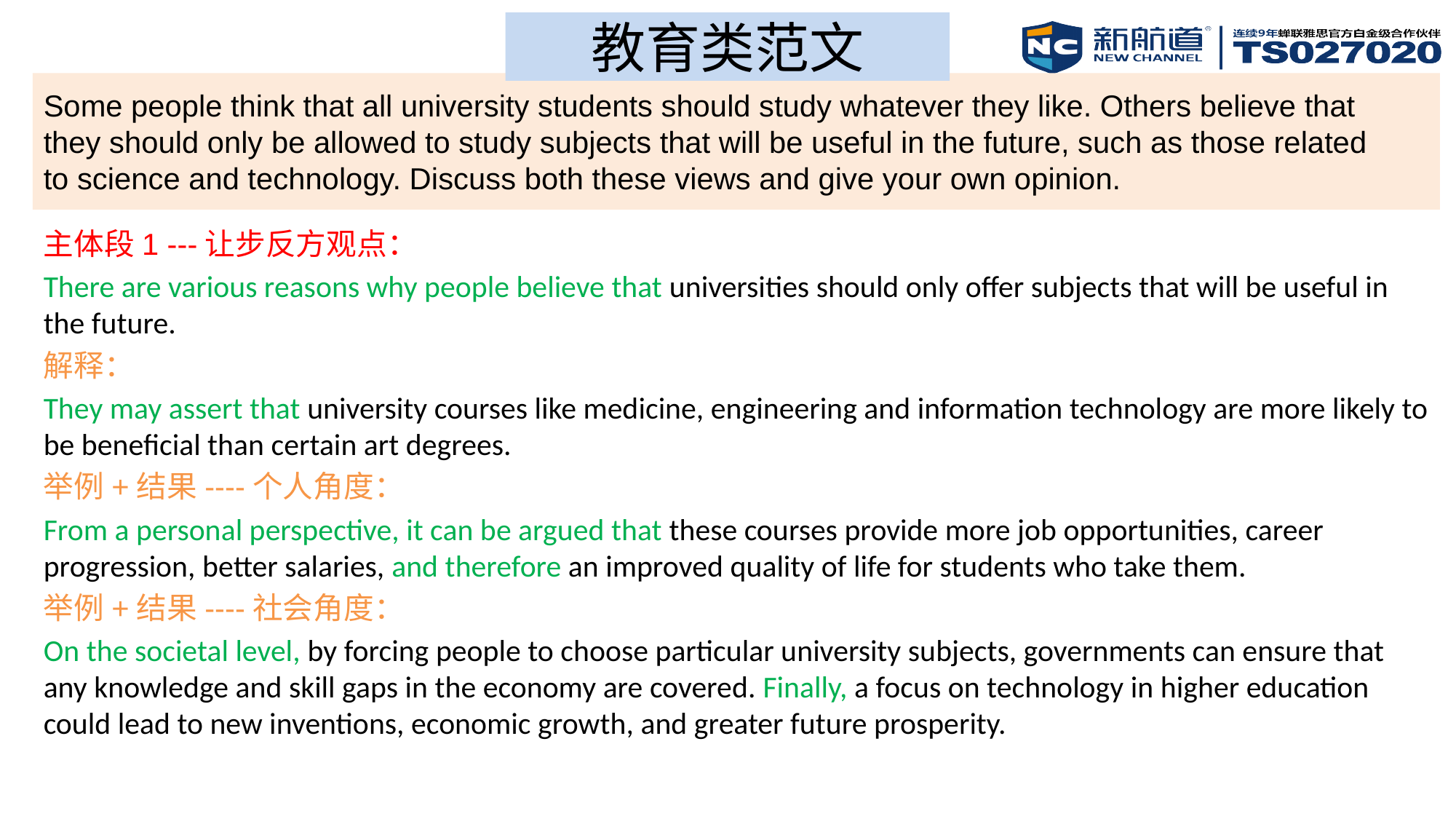

教育类范文
# Some people think that all university students should study whatever they like. Others believe that they should only be allowed to study subjects that will be useful in the future, such as those related to science and technology. Discuss both these views and give your own opinion.
主体段1 ---让步反方观点：
There are various reasons why people believe that universities should only offer subjects that will be useful in the future.
解释：
They may assert that university courses like medicine, engineering and information technology are more likely to be beneficial than certain art degrees.
举例+结果----个人角度：
From a personal perspective, it can be argued that these courses provide more job opportunities, career progression, better salaries, and therefore an improved quality of life for students who take them.
举例+结果----社会角度：
On the societal level, by forcing people to choose particular university subjects, governments can ensure that any knowledge and skill gaps in the economy are covered. Finally, a focus on technology in higher education could lead to new inventions, economic growth, and greater future prosperity.